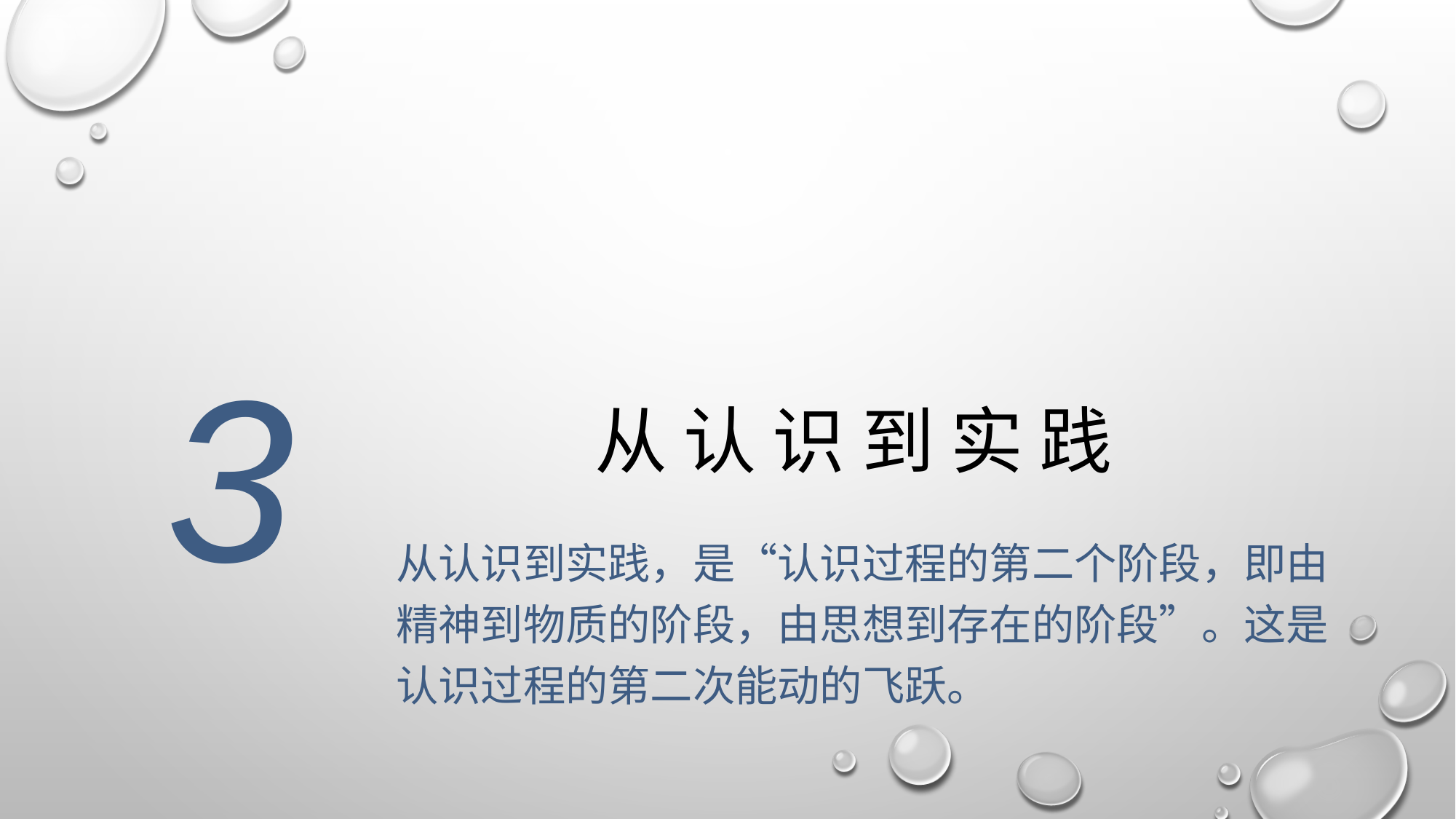

3
# 从 认 识 到 实 践
从认识到实践，是“认识过程的第二个阶段，即由精神到物质的阶段，由思想到存在的阶段”。这是认识过程的第二次能动的飞跃。